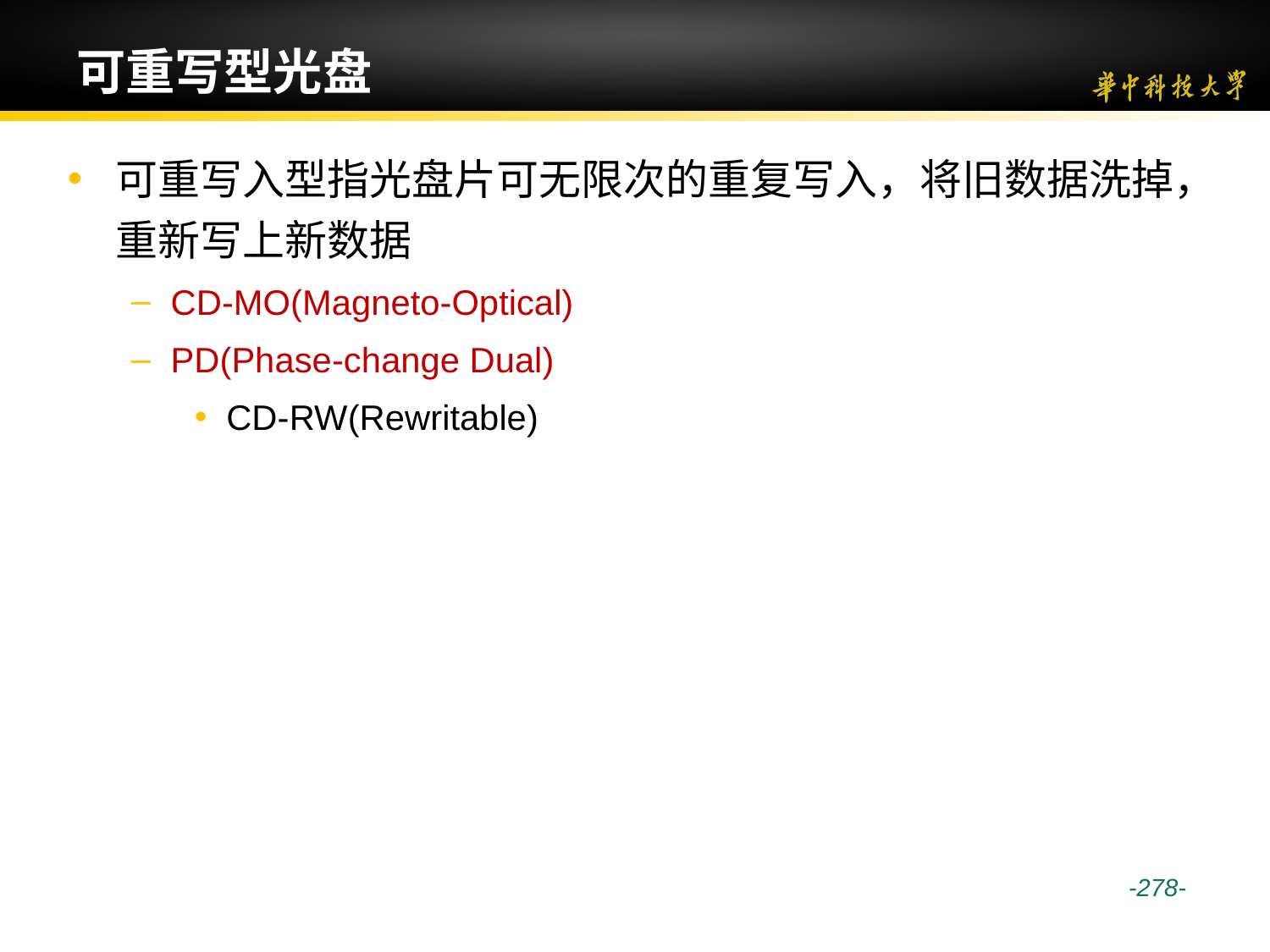

# 可重写型光盘
可重写入型指光盘片可无限次的重复写入，将旧数据洗掉，重新写上新数据
CD-MO(Magneto-Optical)
PD(Phase-change Dual)
CD-RW(Rewritable)
 -278-